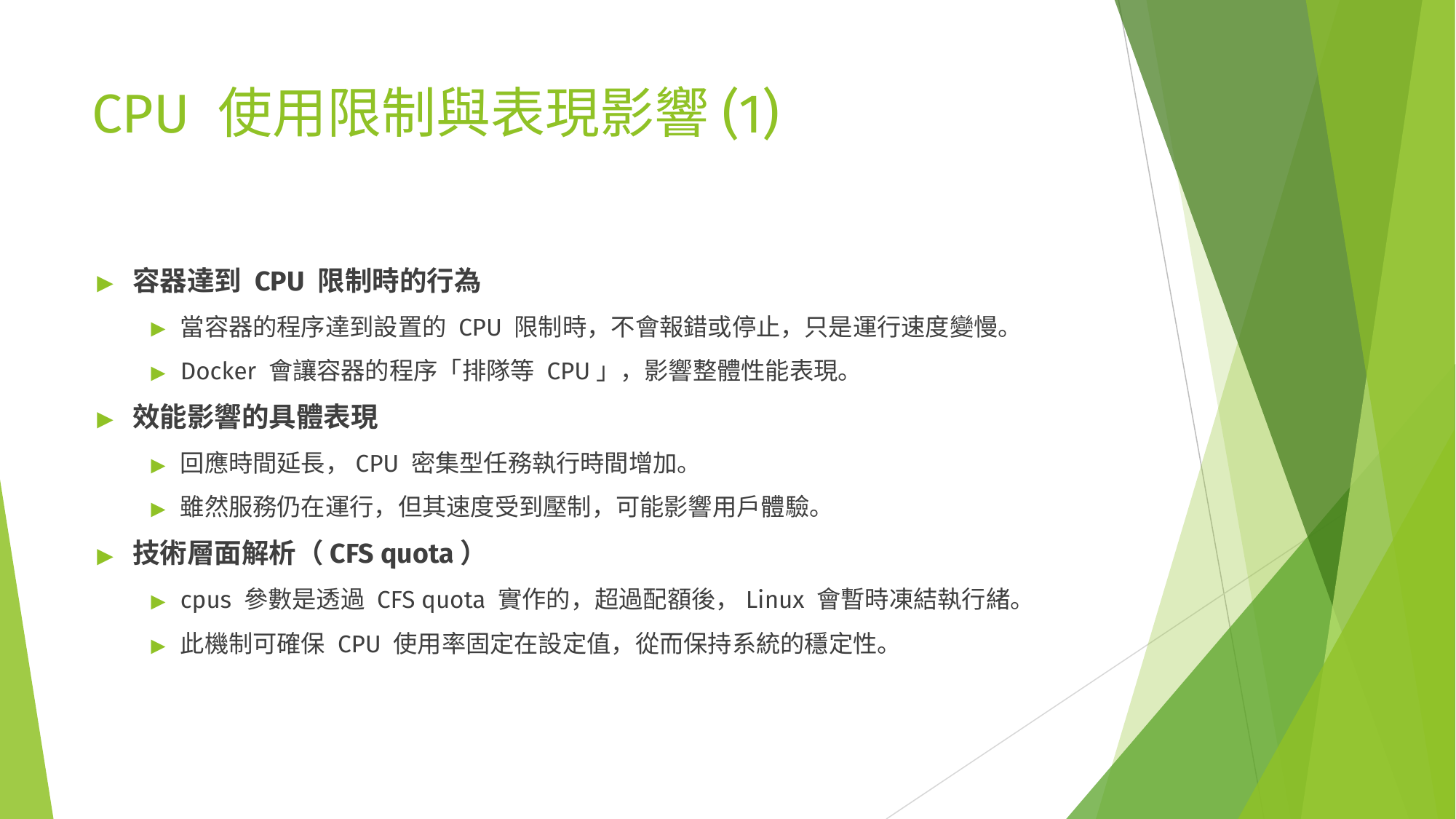

# CPU 使用限制與表現影響(1)
容器達到 CPU 限制時的行為
當容器的程序達到設置的 CPU 限制時，不會報錯或停止，只是運行速度變慢。
Docker 會讓容器的程序「排隊等 CPU」，影響整體性能表現。
效能影響的具體表現
回應時間延長，CPU 密集型任務執行時間增加。
雖然服務仍在運行，但其速度受到壓制，可能影響用戶體驗。
技術層面解析（CFS quota）
cpus 參數是透過 CFS quota 實作的，超過配額後，Linux 會暫時凍結執行緒。
此機制可確保 CPU 使用率固定在設定值，從而保持系統的穩定性。